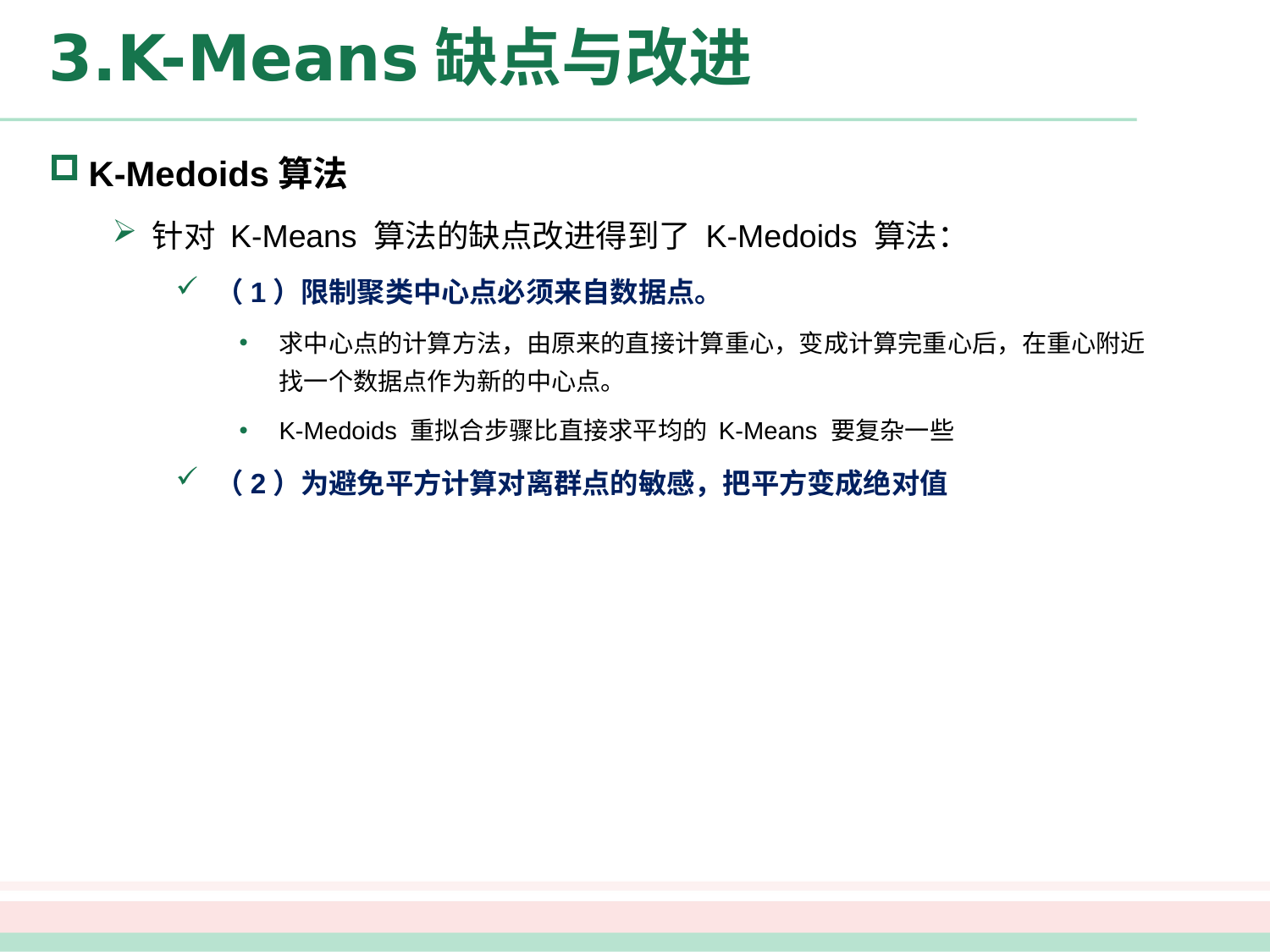

# 3.K-Means缺点与改进
K-Medoids算法
针对 K-Means 算法的缺点改进得到了 K-Medoids 算法：
（1）限制聚类中心点必须来自数据点。
求中心点的计算方法，由原来的直接计算重心，变成计算完重心后，在重心附近找一个数据点作为新的中心点。
K-Medoids 重拟合步骤比直接求平均的 K-Means 要复杂一些
（2）为避免平方计算对离群点的敏感，把平方变成绝对值